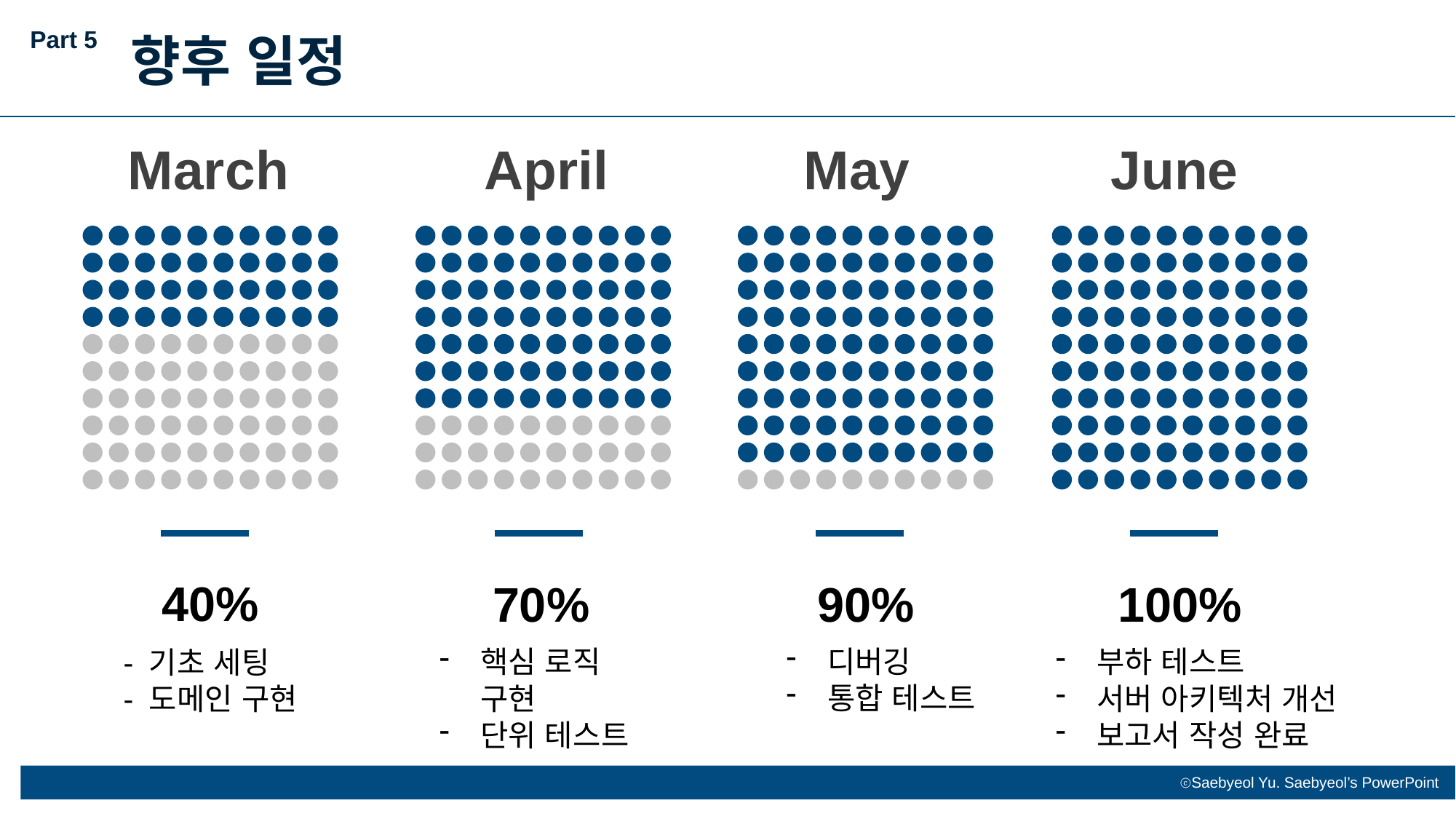

Part 5
향후 일정
March
April
May
June

40%
- 기초 세팅
- 도메인 구현
70%
핵심 로직 구현
단위 테스트
90%
디버깅
통합 테스트
100%
부하 테스트
서버 아키텍처 개선
보고서 작성 완료